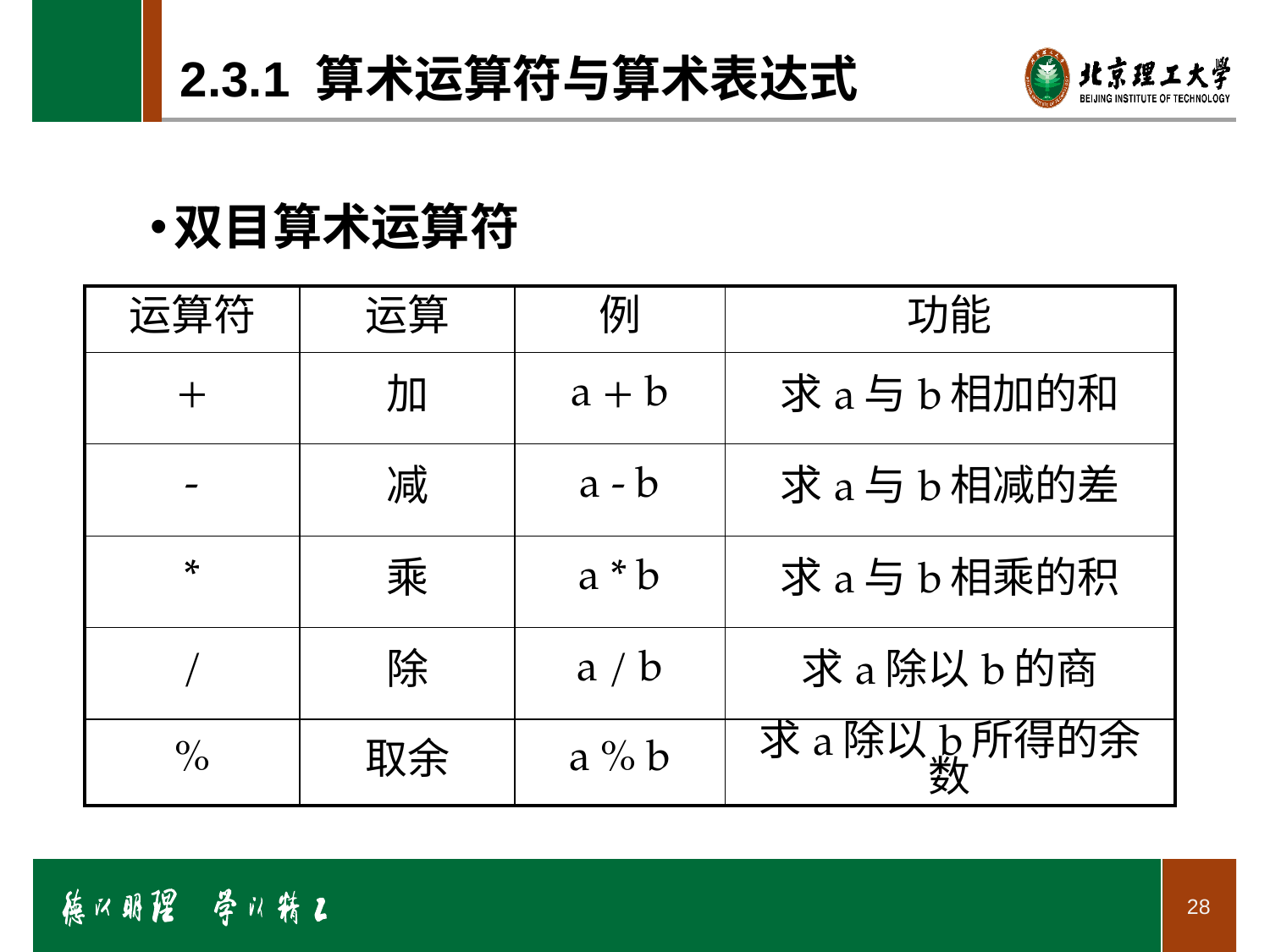

# 2.3.1 算术运算符与算术表达式
双目算术运算符
| 运算符 | 运算 | 例 | 功能 |
| --- | --- | --- | --- |
| + | 加 | a + b | 求a与b相加的和 |
| - | 减 | a - b | 求a与b相减的差 |
| \* | 乘 | a \* b | 求a与b相乘的积 |
| / | 除 | a / b | 求a除以b的商 |
| % | 取余 | a % b | 求a除以b所得的余数 |